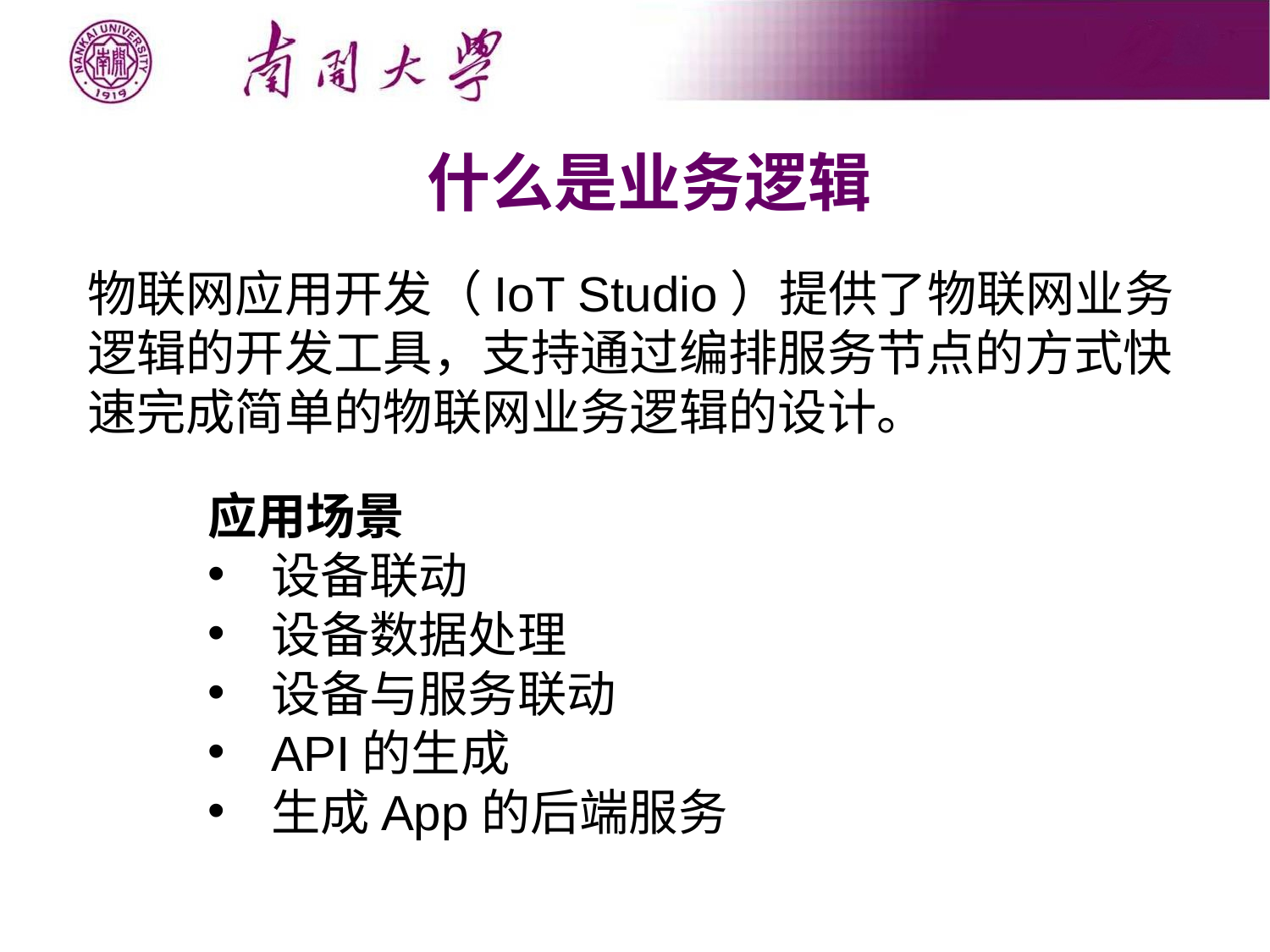

什么是业务逻辑
物联网应用开发（IoT Studio）提供了物联网业务逻辑的开发工具，支持通过编排服务节点的方式快速完成简单的物联网业务逻辑的设计。
应用场景
设备联动
设备数据处理
设备与服务联动
API的生成
生成App的后端服务